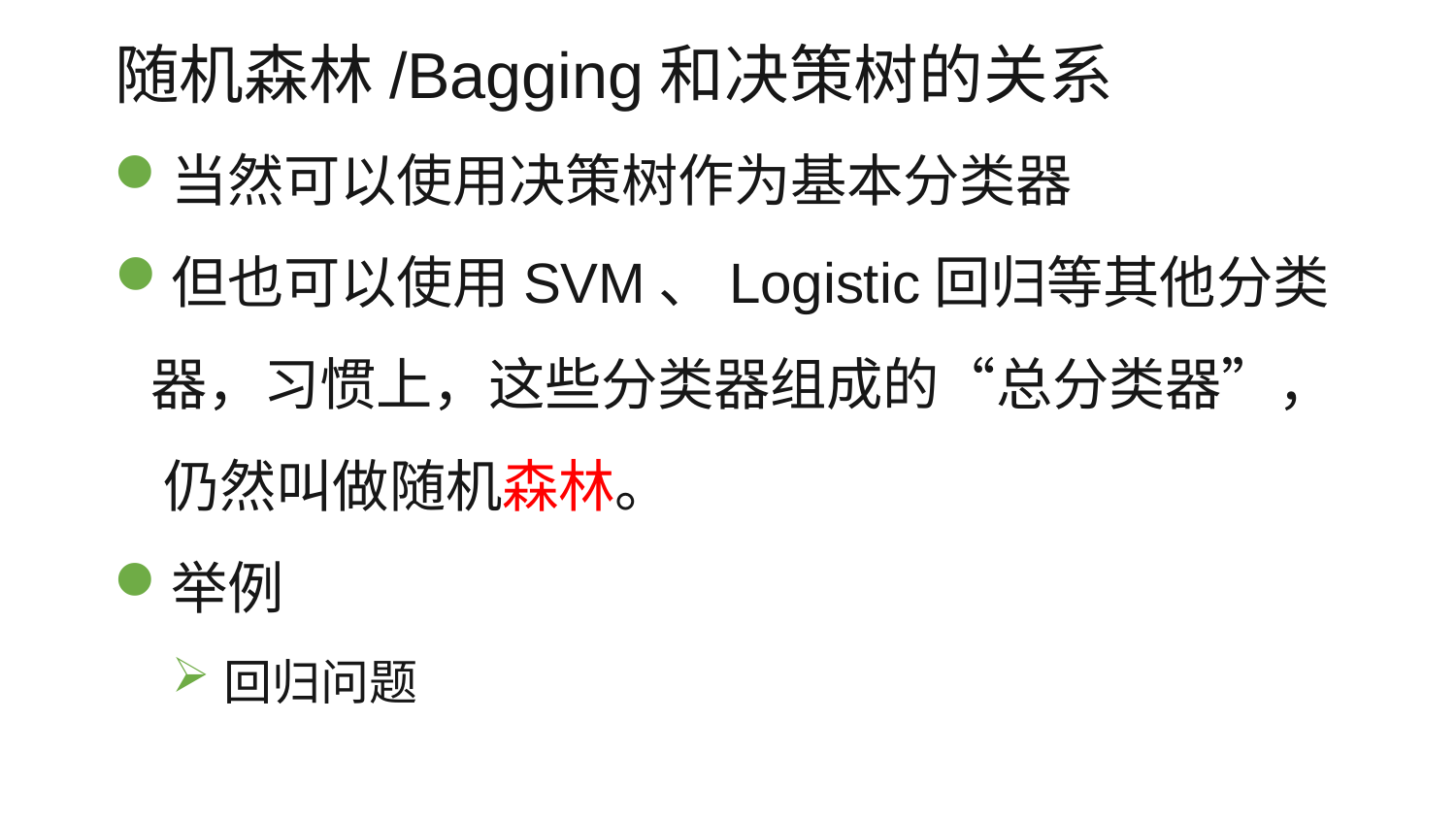

# 随机森林/Bagging和决策树的关系
当然可以使用决策树作为基本分类器
但也可以使用SVM、Logistic回归等其他分类 器，习惯上，这些分类器组成的“总分类器”，  仍然叫做随机森林。
举例
回归问题